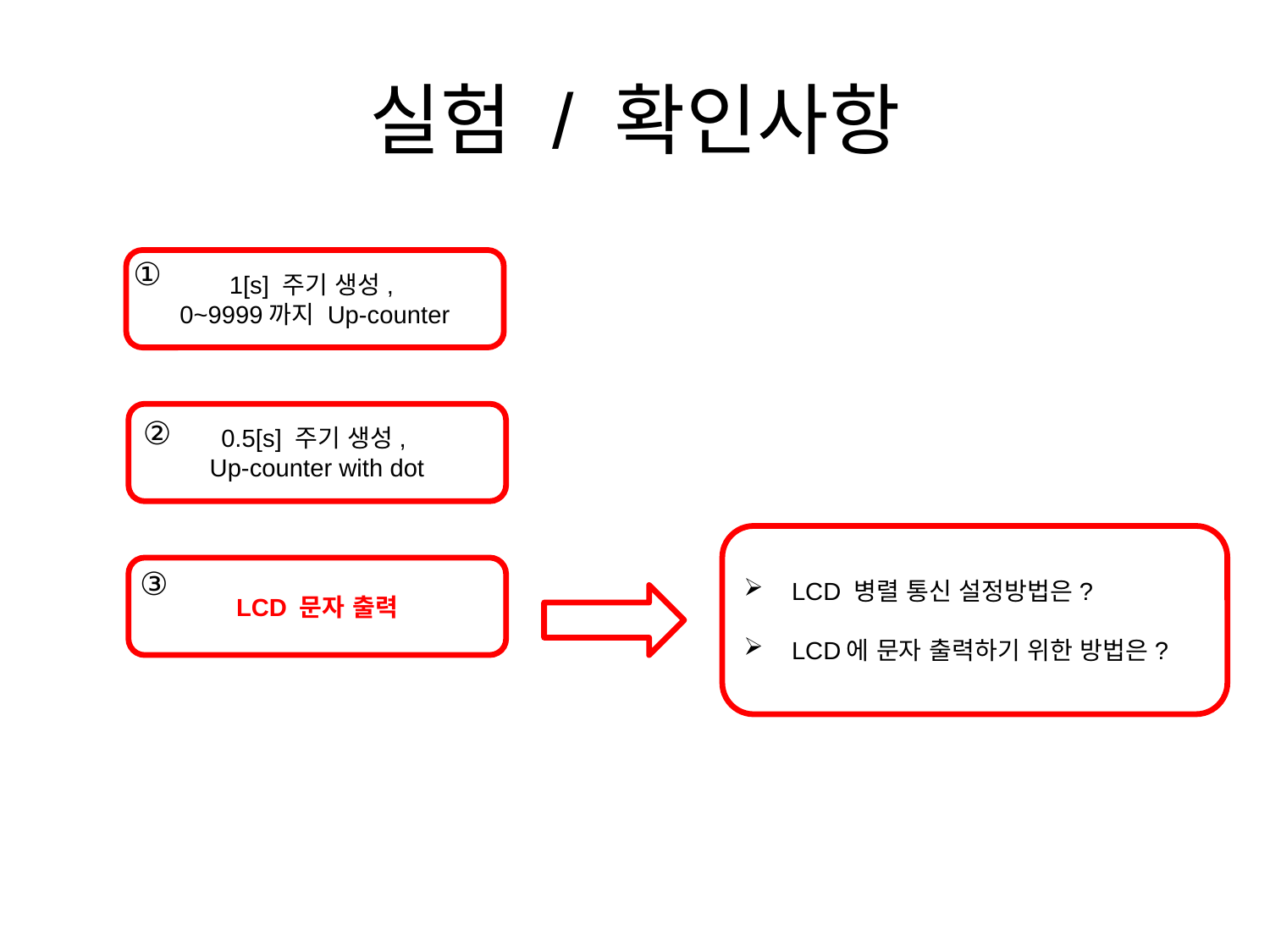

# 실험 / 확인사항
①
1[s] 주기 생성,
0~9999까지 Up-counter
0.5[s] 주기 생성,
Up-counter with dot
②
LCD 병렬 통신 설정방법은?

LCD에 문자 출력하기 위한 방법은?
③
LCD 문자 출력